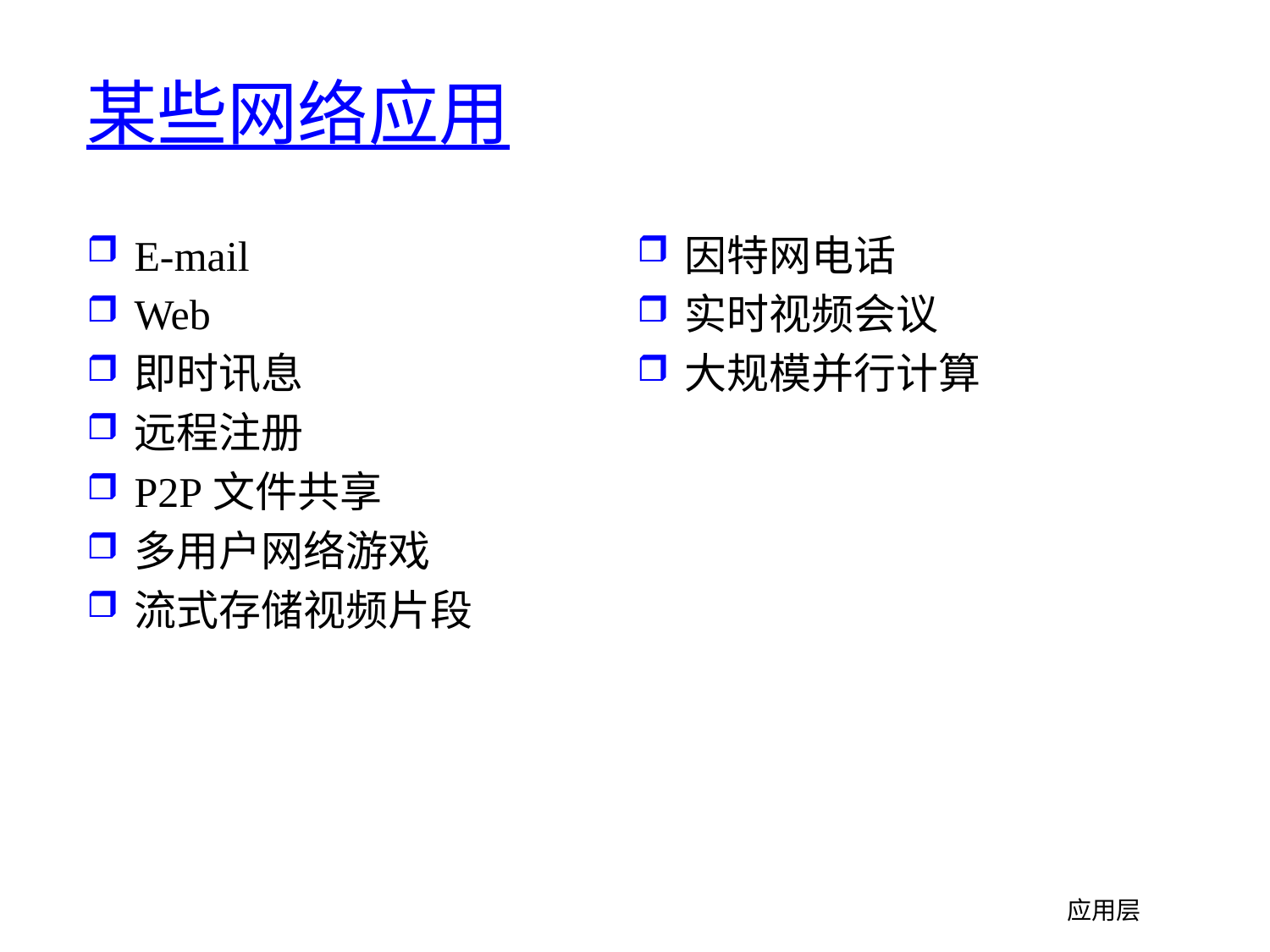

# 某些网络应用
E-mail
Web
即时讯息
远程注册
P2P文件共享
多用户网络游戏
流式存储视频片段
因特网电话
实时视频会议
大规模并行计算
应用层
4